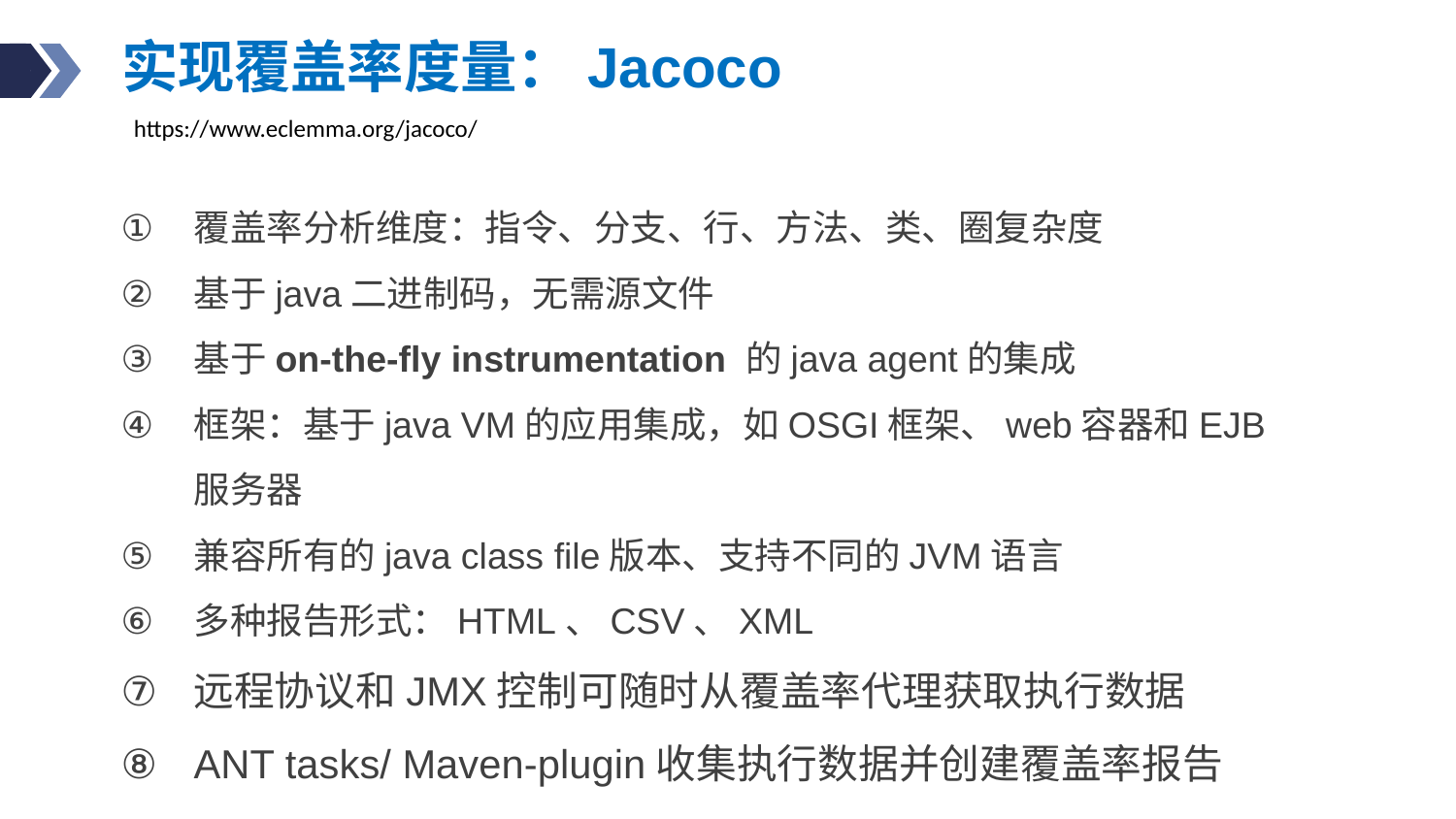

# 实现覆盖率度量：Jacoco
https://www.eclemma.org/jacoco/
覆盖率分析维度：指令、分支、行、方法、类、圈复杂度
基于java二进制码，无需源文件
基于on-the-fly instrumentation 的java agent的集成
框架：基于java VM的应用集成，如OSGI框架、web容器和EJB服务器
兼容所有的java class file版本、支持不同的JVM语言
多种报告形式：HTML、CSV、XML
远程协议和JMX控制可随时从覆盖率代理获取执行数据
ANT tasks/ Maven-plugin收集执行数据并创建覆盖率报告
69